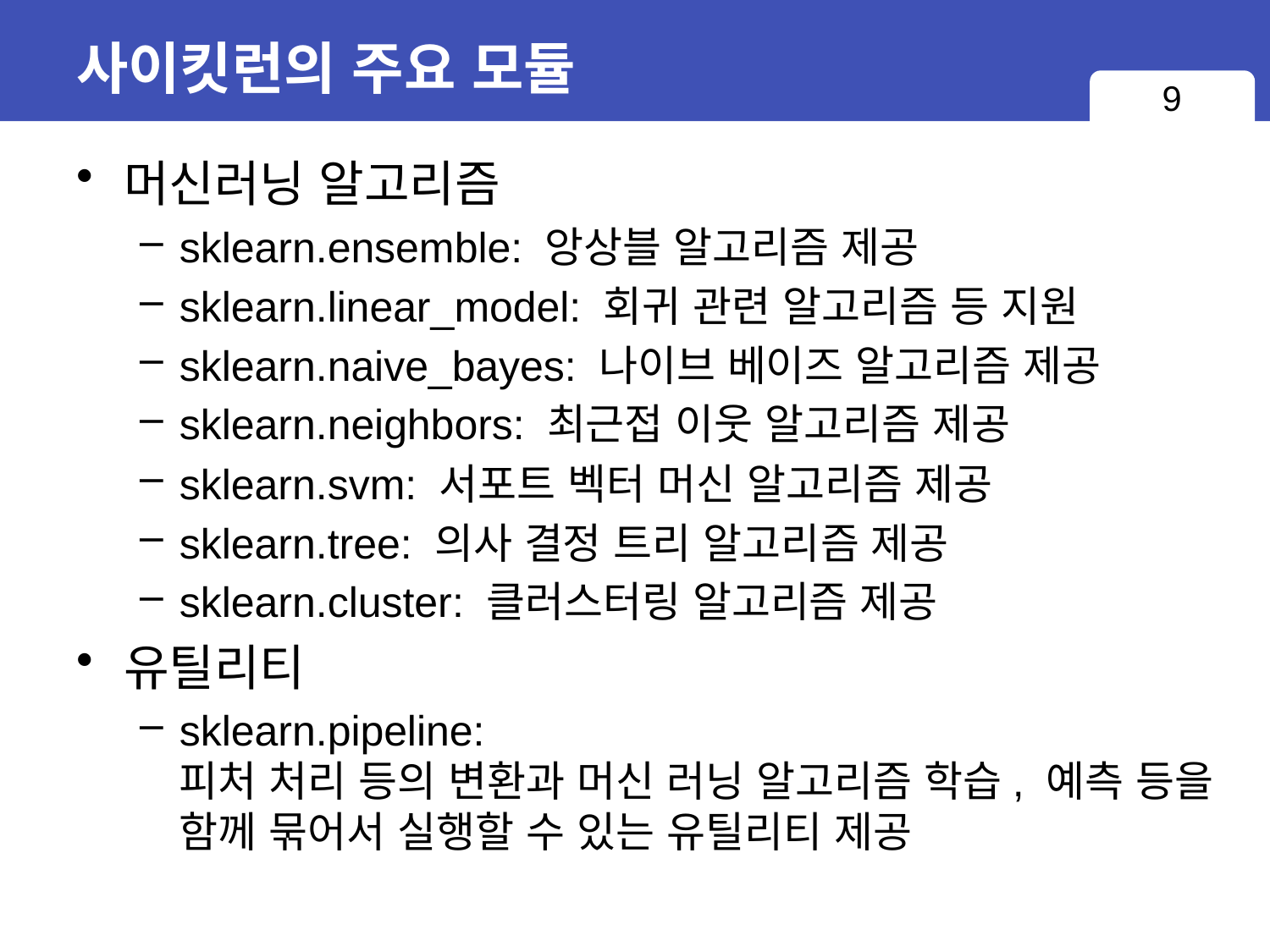

# 사이킷런의 주요 모듈
9
머신러닝 알고리즘
sklearn.ensemble: 앙상블 알고리즘 제공
sklearn.linear_model: 회귀 관련 알고리즘 등 지원
sklearn.naive_bayes: 나이브 베이즈 알고리즘 제공
sklearn.neighbors: 최근접 이웃 알고리즘 제공
sklearn.svm: 서포트 벡터 머신 알고리즘 제공
sklearn.tree: 의사 결정 트리 알고리즘 제공
sklearn.cluster: 클러스터링 알고리즘 제공
유틸리티
sklearn.pipeline:
피처 처리 등의 변환과 머신 러닝 알고리즘 학습, 예측 등을 함께 묶어서 실행할 수 있는 유틸리티 제공